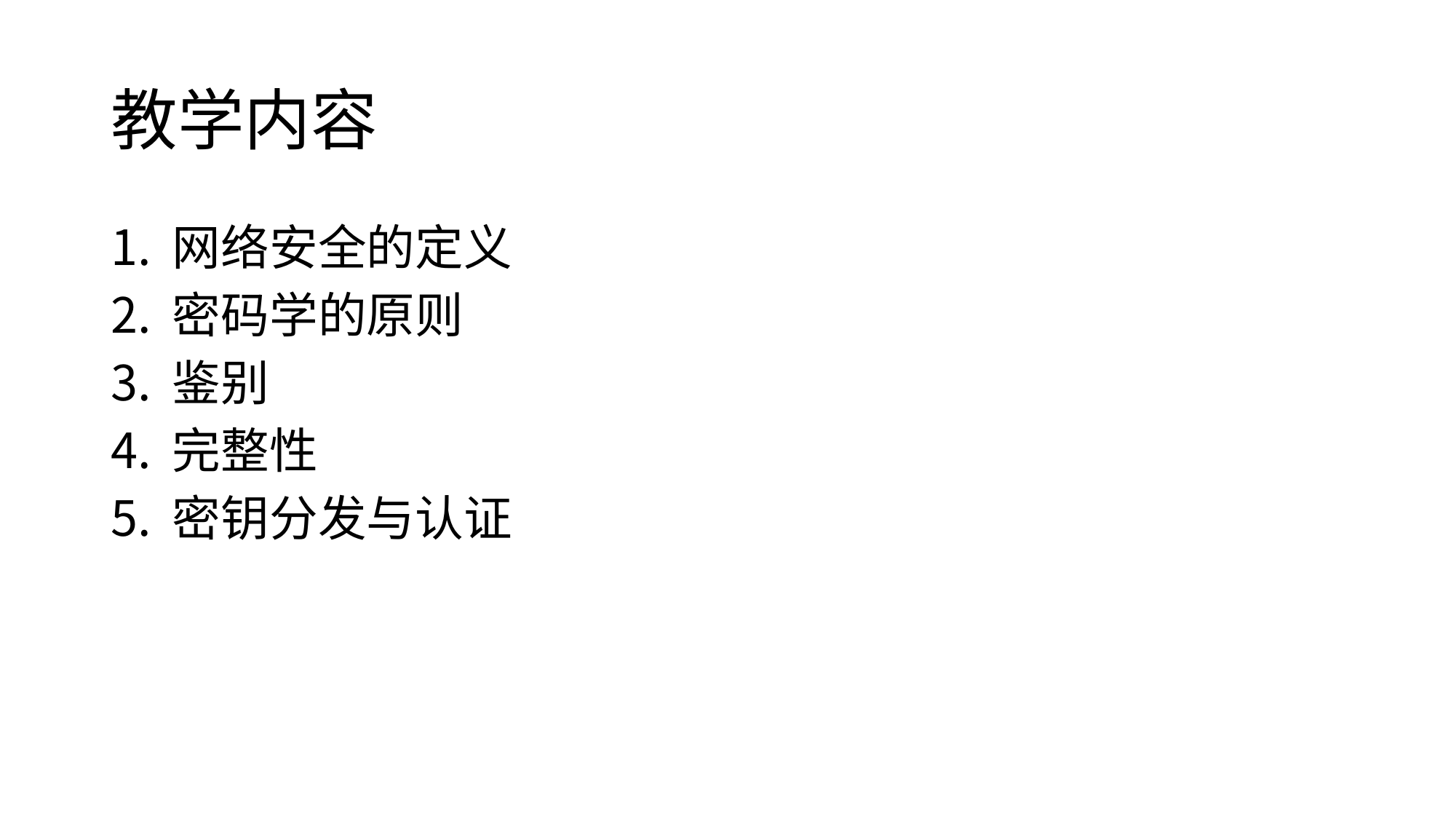

# 教学内容
网络安全的定义
密码学的原则
鉴别
完整性
密钥分发与认证